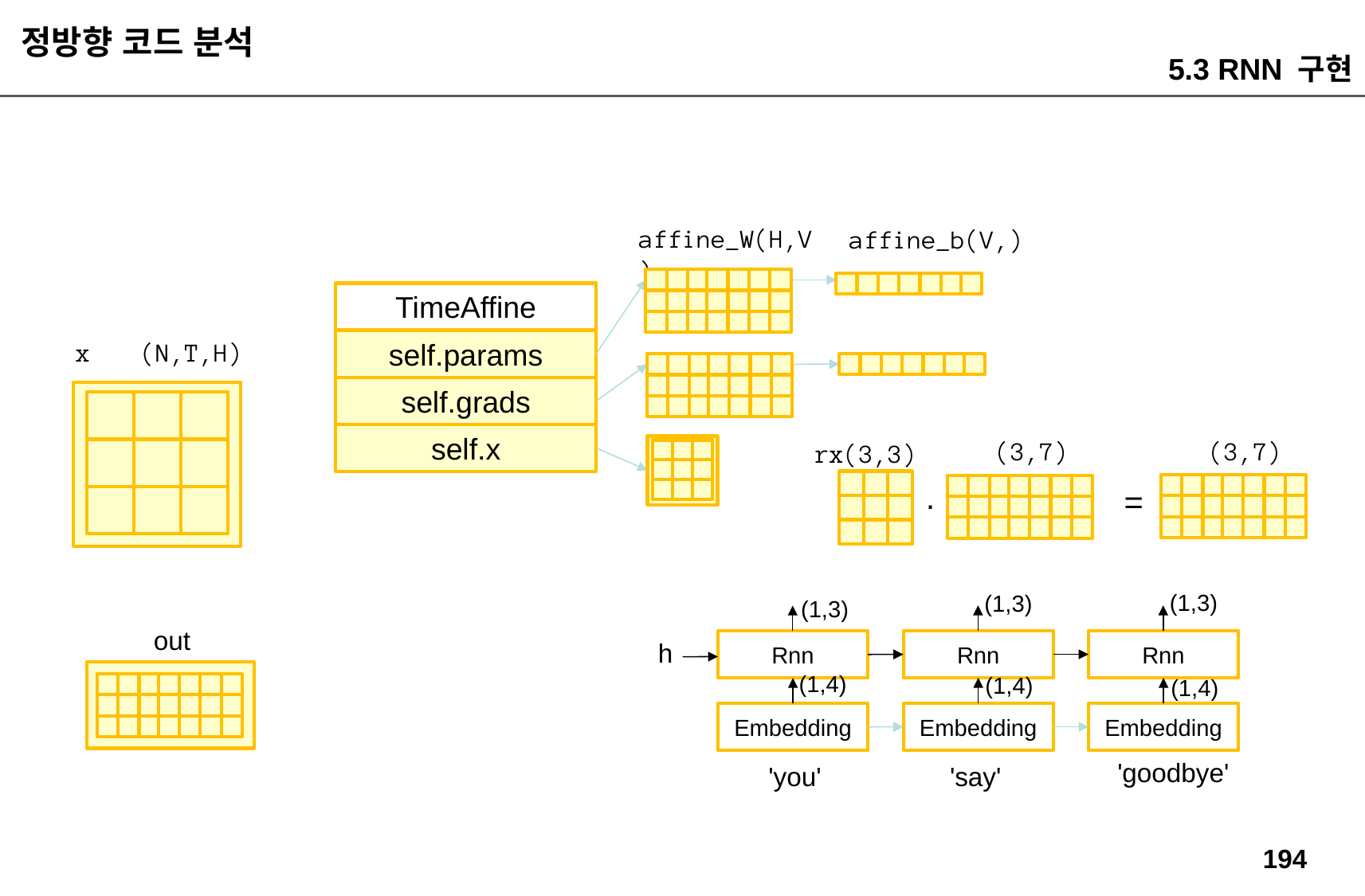

정방향 코드 분석
5.3 RNN 구현
affine_W(H,V)
affine_b(V,)

TimeAffine
x
(N,T,H)
self.params

self.grads

self.x
(3,7)
(3,7)
rx(3,3)

.

=

(1,3)
(1,3)
(1,3)
out
h
Rnn
Rnn
Rnn

(1,4)
(1,4)
(1,4)

Embedding
Embedding
Embedding
'goodbye'
'you'
'say'